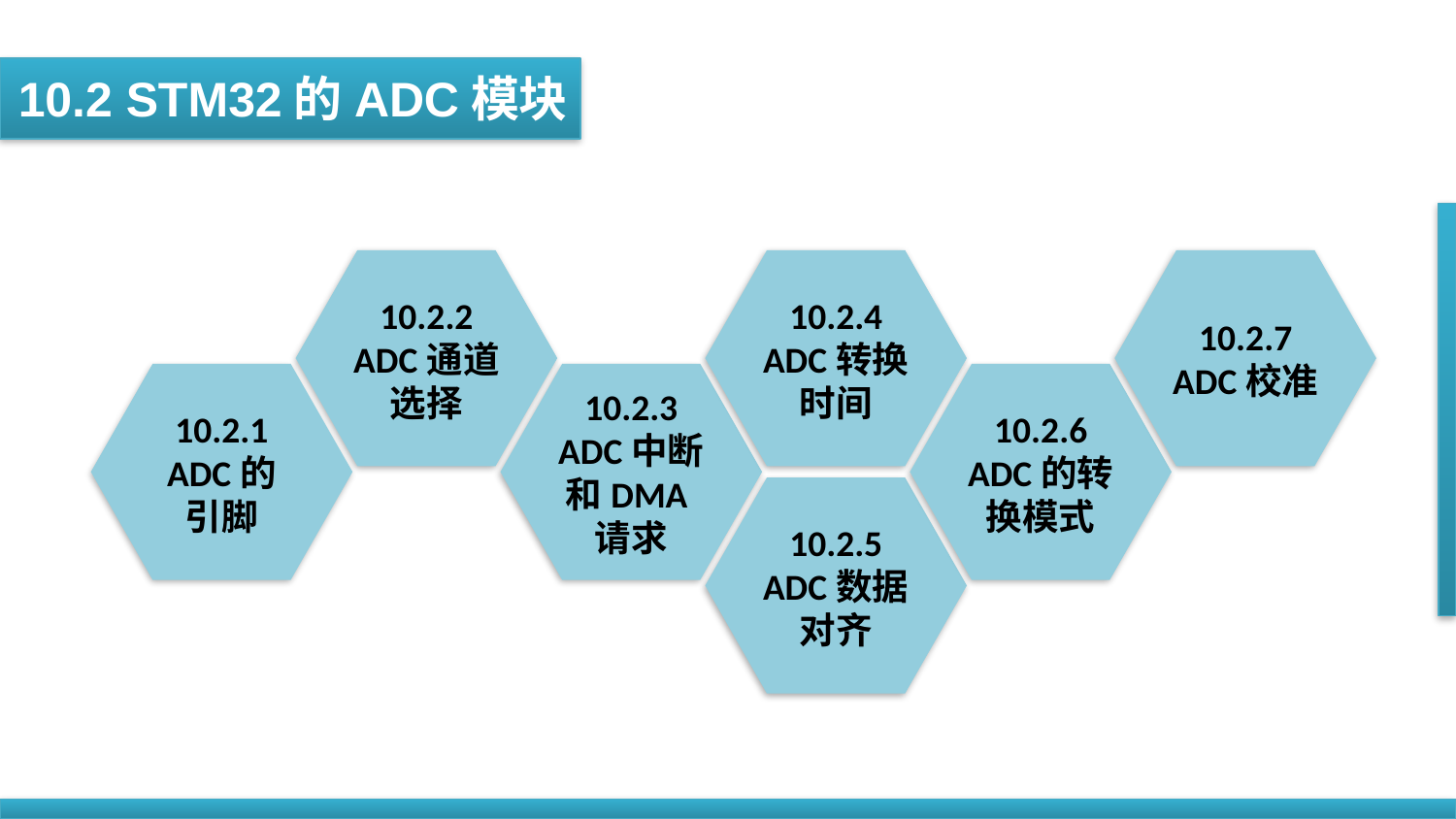

10.2 STM32的ADC模块
10.2.2 ADC通道选择
10.2.4 ADC转换时间
10.2.7 ADC校准
10.2.1 ADC的
引脚
10.2.3 ADC中断和DMA请求
10.2.6 ADC的转换模式
10.2.5 ADC数据对齐